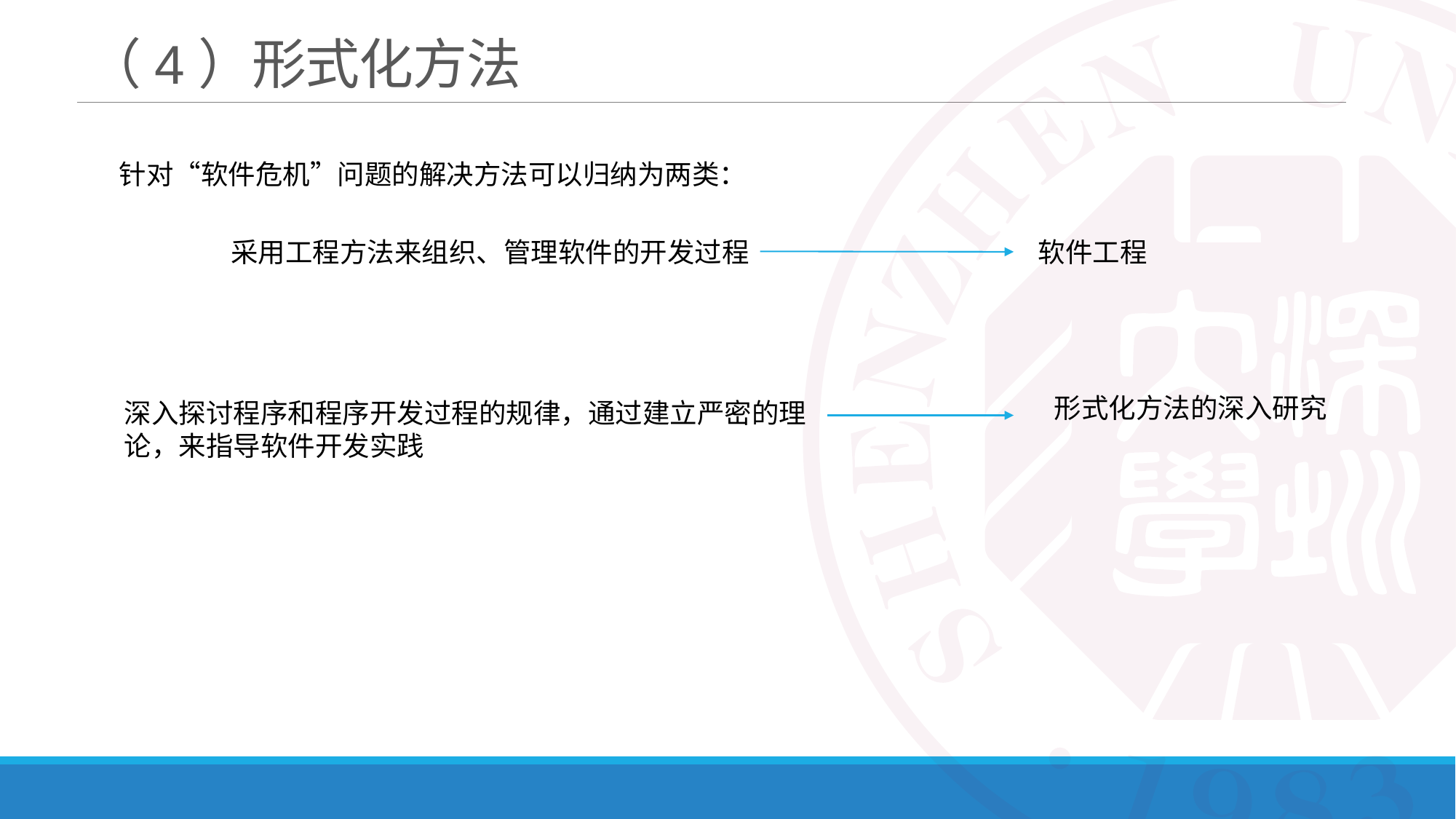

# （4）形式化方法
针对“软件危机”问题的解决方法可以归纳为两类：
采用工程方法来组织、管理软件的开发过程
软件工程
形式化方法的深入研究
深入探讨程序和程序开发过程的规律，通过建立严密的理论，来指导软件开发实践